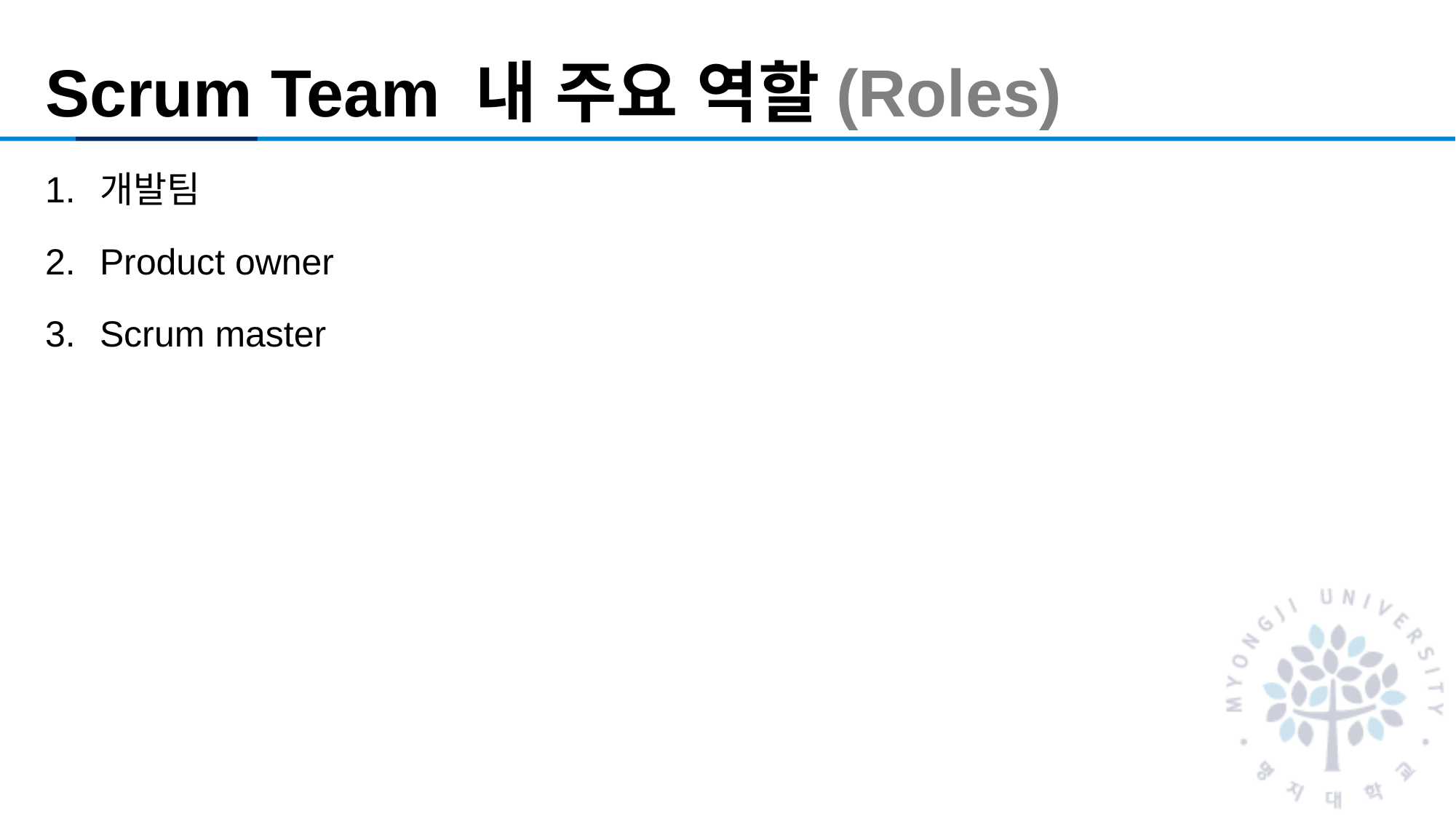

# Scrum Team 내 주요 역할(Roles)
개발팀
Product owner
Scrum master